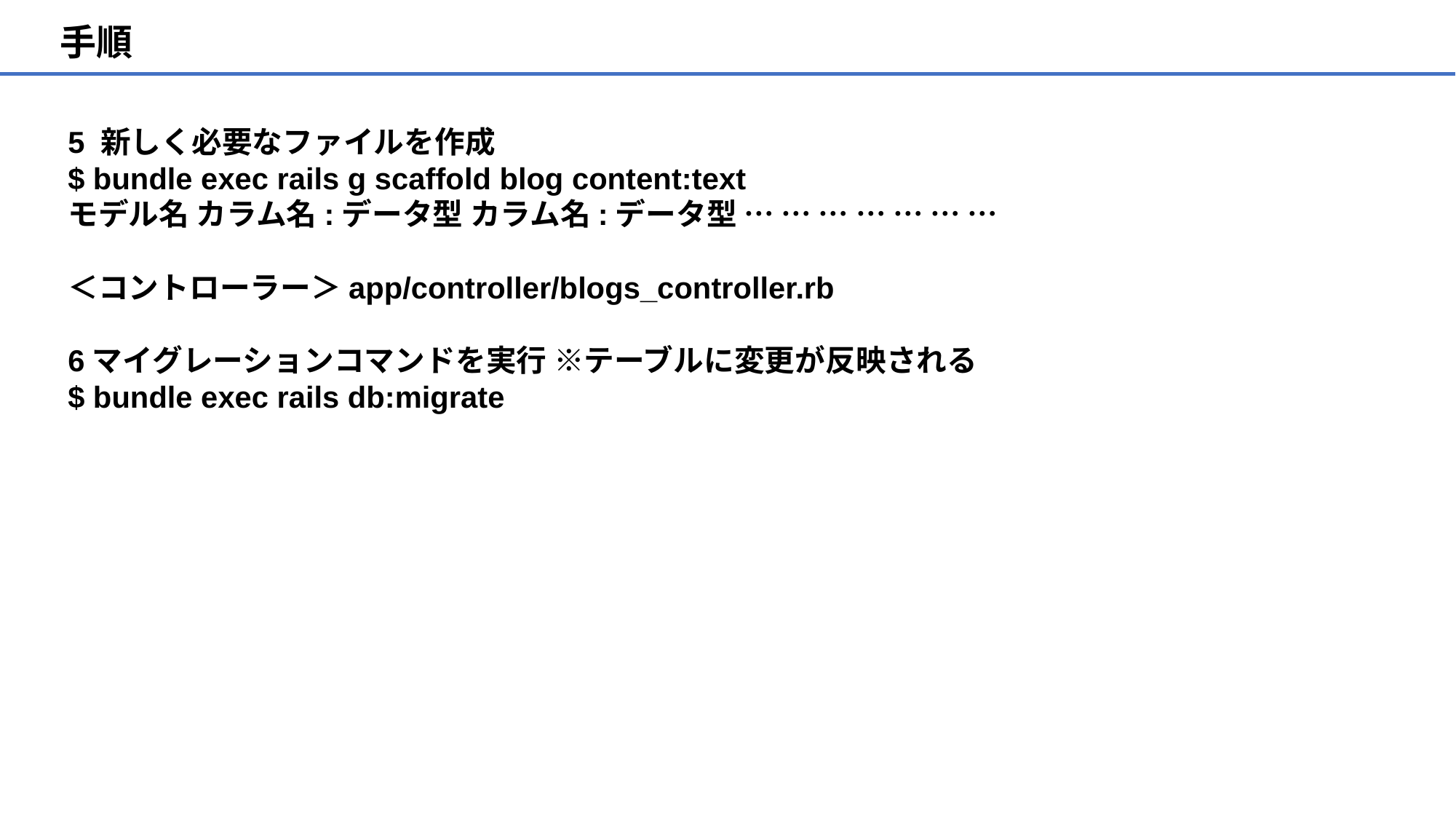

手順
5 新しく必要なファイルを作成
$ bundle exec rails g scaffold blog content:text
モデル名 カラム名:データ型 カラム名:データ型 … … … … … … …

＜コントローラー＞app/controller/blogs_controller.rb

6マイグレーションコマンドを実行 ※テーブルに変更が反映される
$ bundle exec rails db:migrate